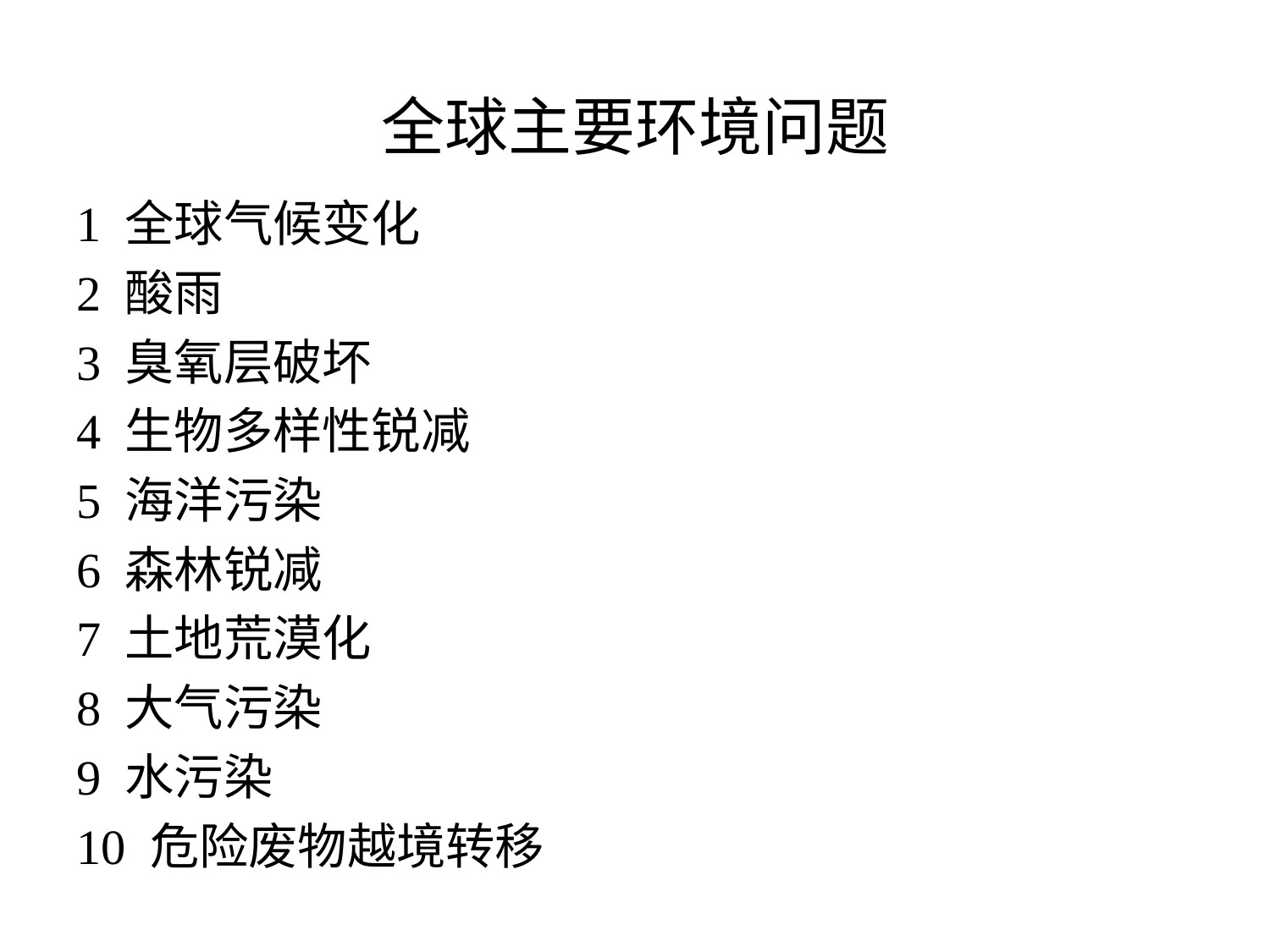

# 全球主要环境问题
1 全球气候变化
2 酸雨
3 臭氧层破坏
4 生物多样性锐减
5 海洋污染
6 森林锐减
7 土地荒漠化
8 大气污染
9 水污染
10 危险废物越境转移